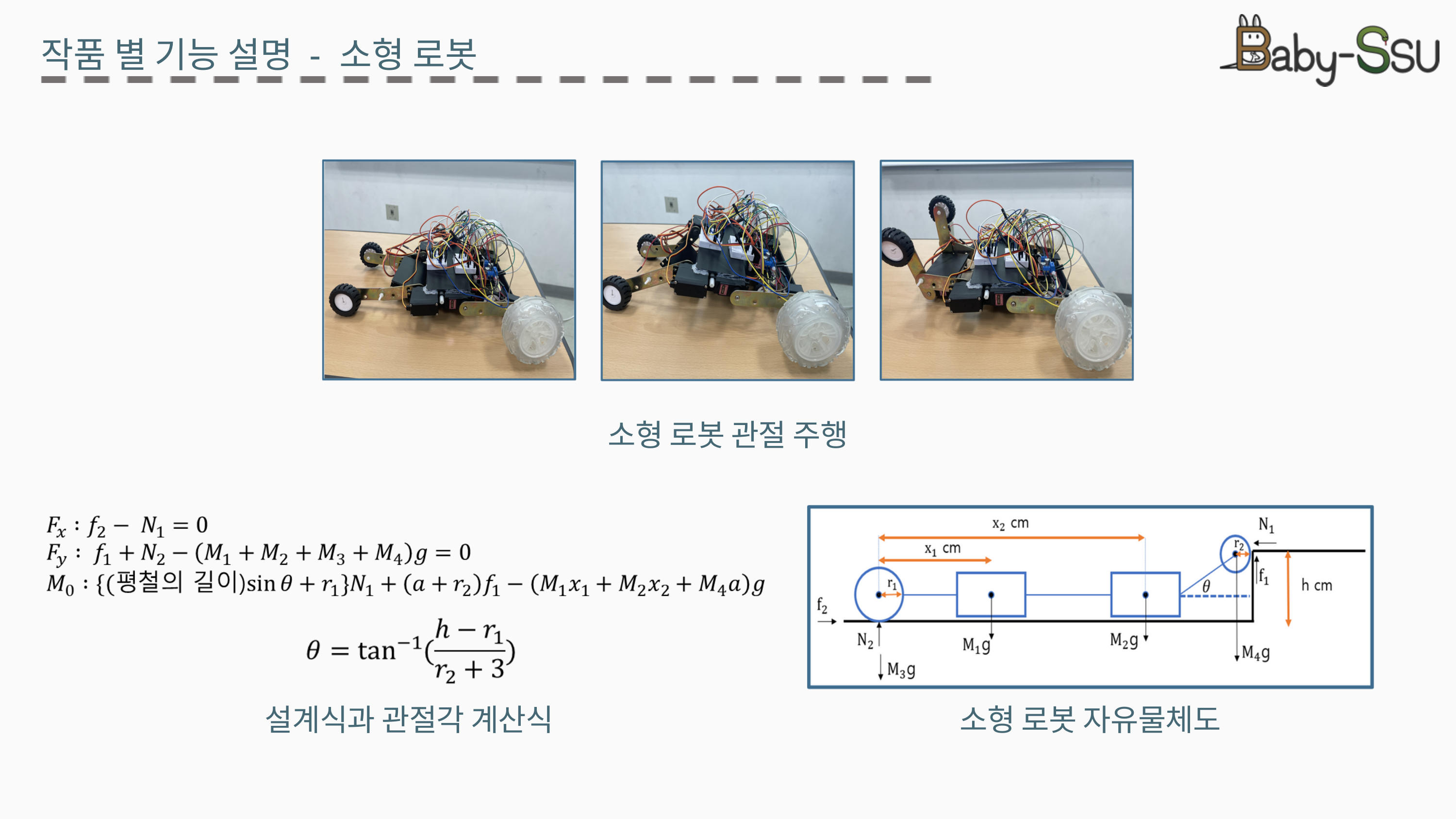

작품 별 기능 설명 - 소형 로봇

소형 로봇 관절 주행

설계식과 관절각 계산식

소형 로봇 자유물체도